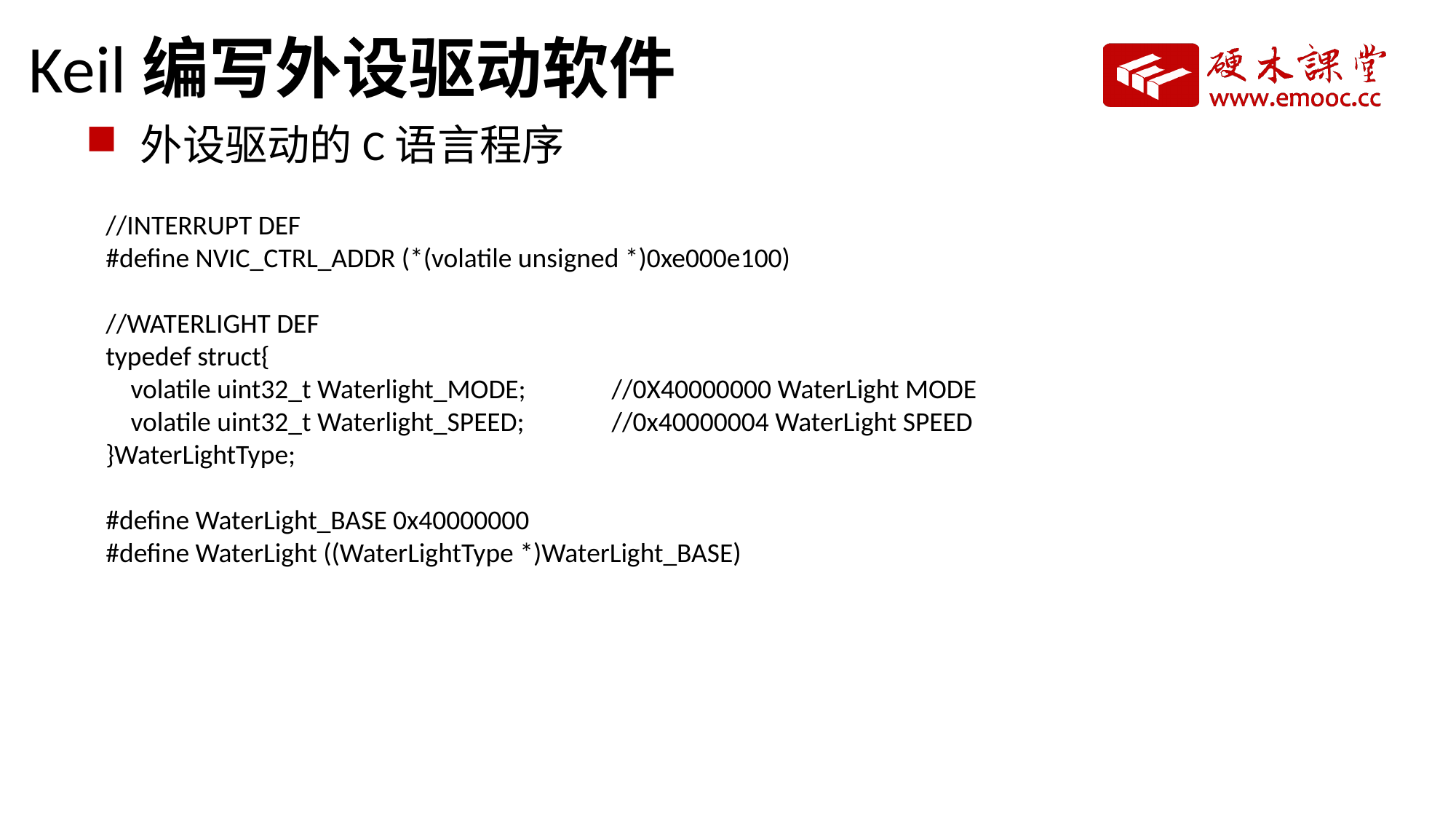

# Keil编写外设驱动软件
外设驱动的C语言程序
//INTERRUPT DEF
#define NVIC_CTRL_ADDR (*(volatile unsigned *)0xe000e100)

//WATERLIGHT DEF
typedef struct{
    volatile uint32_t Waterlight_MODE;
    volatile uint32_t Waterlight_SPEED;
}WaterLightType;

#define WaterLight_BASE 0x40000000
#define WaterLight ((WaterLightType *)WaterLight_BASE)
//0X40000000 WaterLight MODE
//0x40000004 WaterLight SPEED